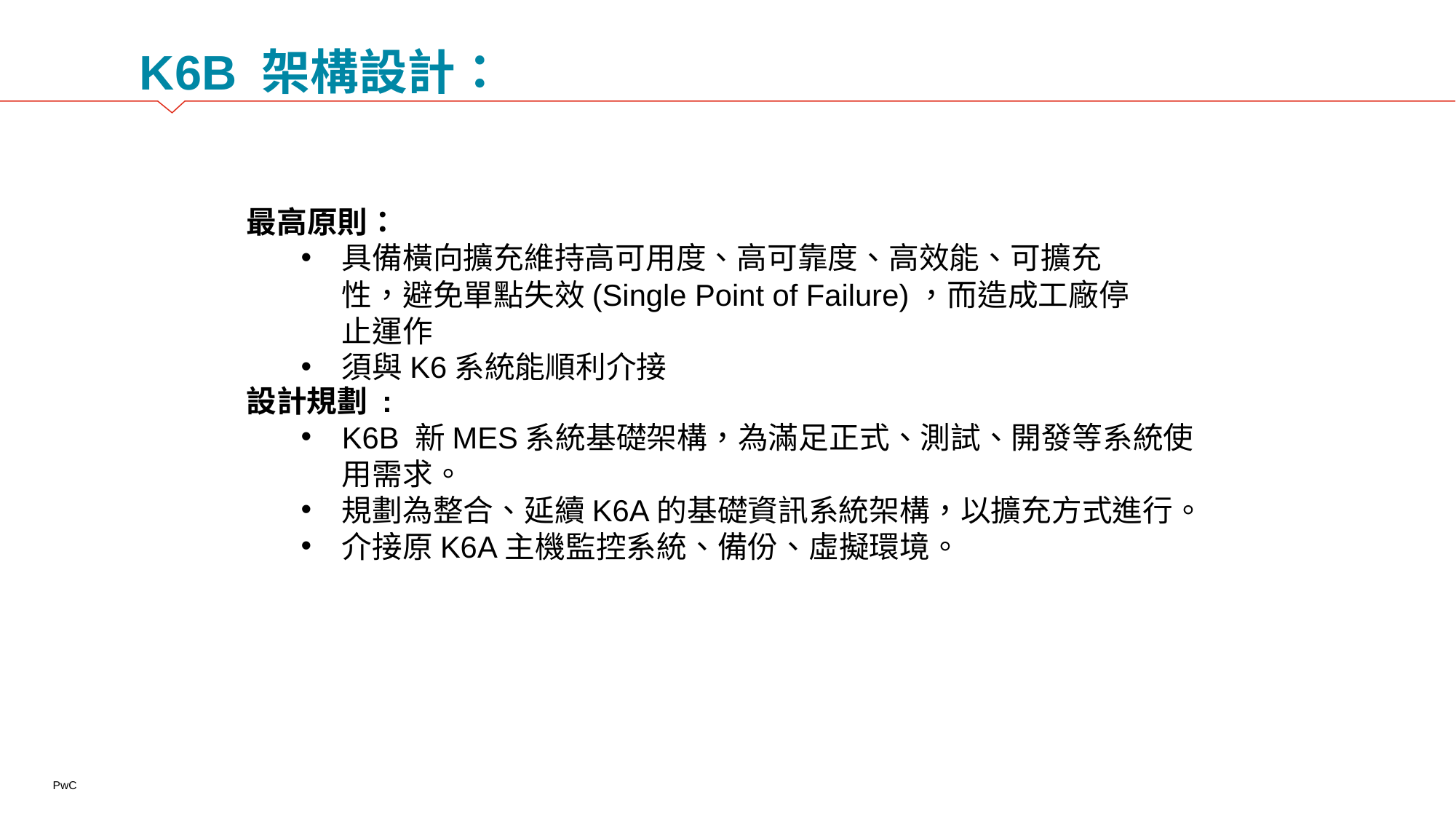

K6B 架構設計：
最高原則：
具備橫向擴充維持高可用度、高可靠度、高效能、可擴充性，避免單點失效(Single Point of Failure)，而造成工廠停止運作
須與K6系統能順利介接
設計規劃 :
K6B 新MES系統基礎架構，為滿足正式、測試、開發等系統使用需求。
規劃為整合、延續K6A的基礎資訊系統架構，以擴充方式進行。
介接原K6A主機監控系統、備份、虛擬環境。